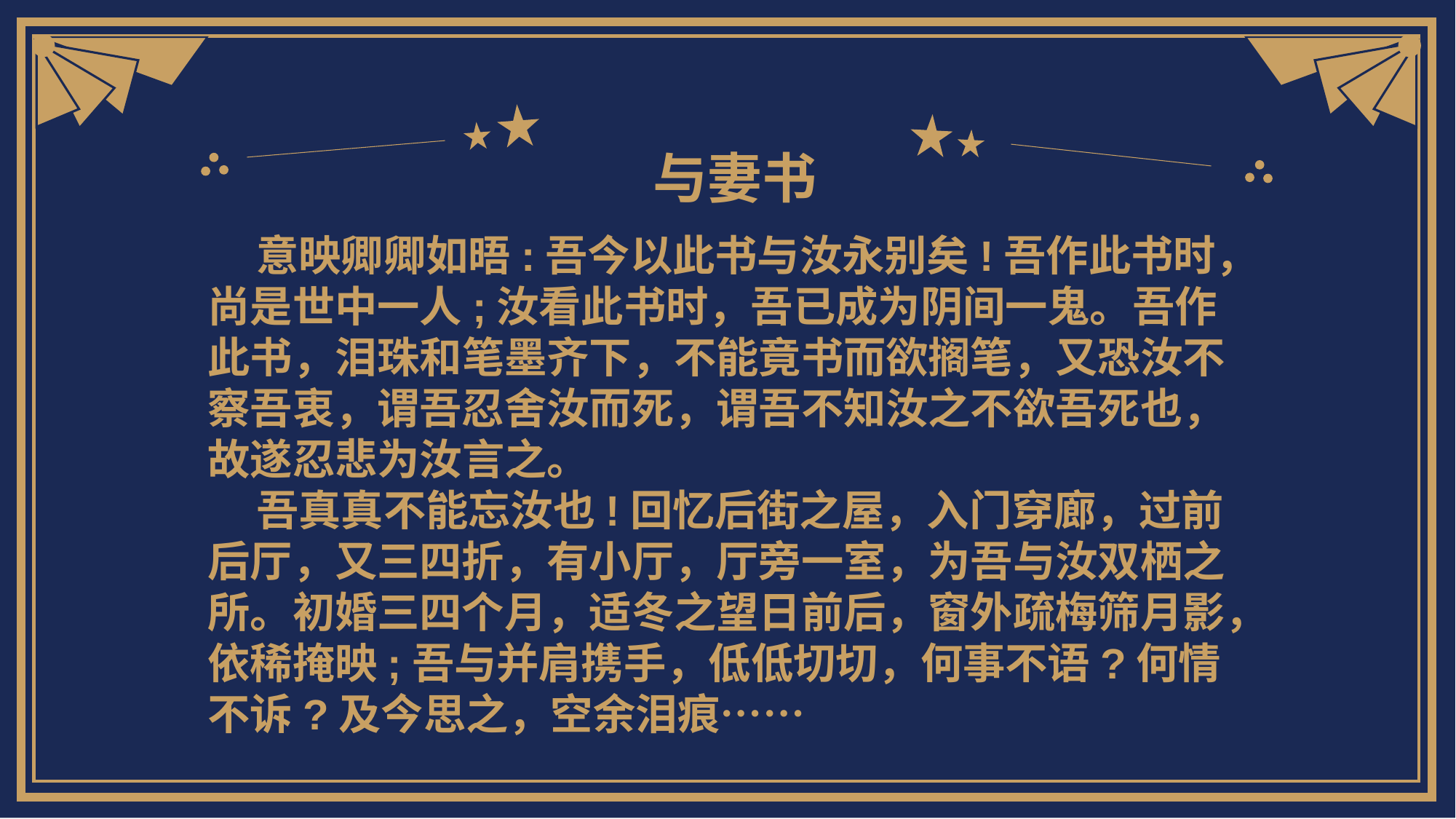

与妻书
    意映卿卿如晤:吾今以此书与汝永别矣!吾作此书时，尚是世中一人;汝看此书时，吾已成为阴间一鬼。吾作此书，泪珠和笔墨齐下，不能竟书而欲搁笔，又恐汝不察吾衷，谓吾忍舍汝而死，谓吾不知汝之不欲吾死也，故遂忍悲为汝言之。
    吾真真不能忘汝也!回忆后街之屋，入门穿廊，过前后厅，又三四折，有小厅，厅旁一室，为吾与汝双栖之所。初婚三四个月，适冬之望日前后，窗外疏梅筛月影，依稀掩映;吾与并肩携手，低低切切，何事不语?何情不诉?及今思之，空余泪痕……